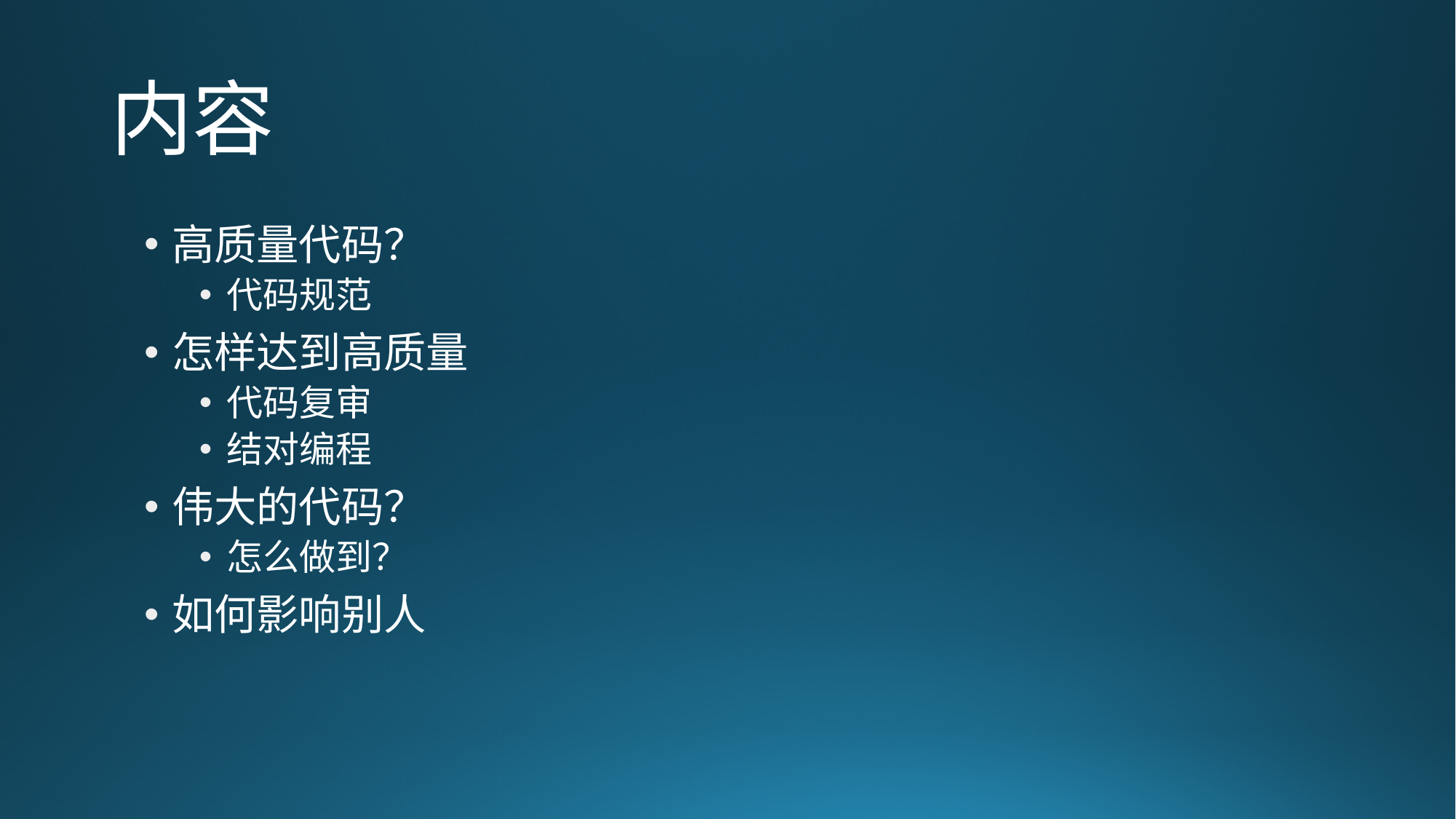

# 内容
高质量代码？
代码规范
怎样达到高质量
代码复审
结对编程
伟大的代码？
怎么做到？
如何影响别人